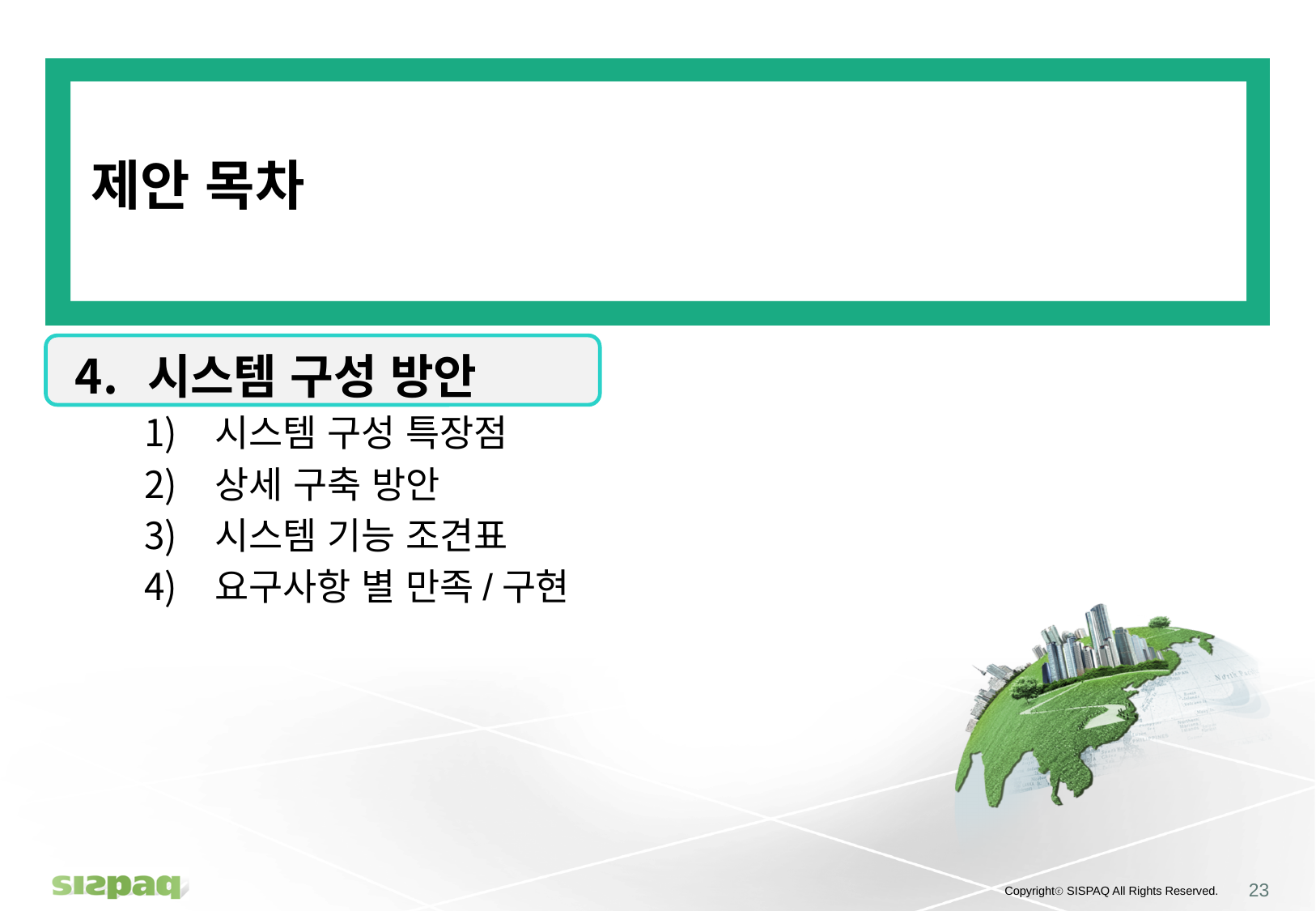

# 제안 목차
 시스템 구성 방안
시스템 구성 특장점
상세 구축 방안
시스템 기능 조견표
요구사항 별 만족/구현